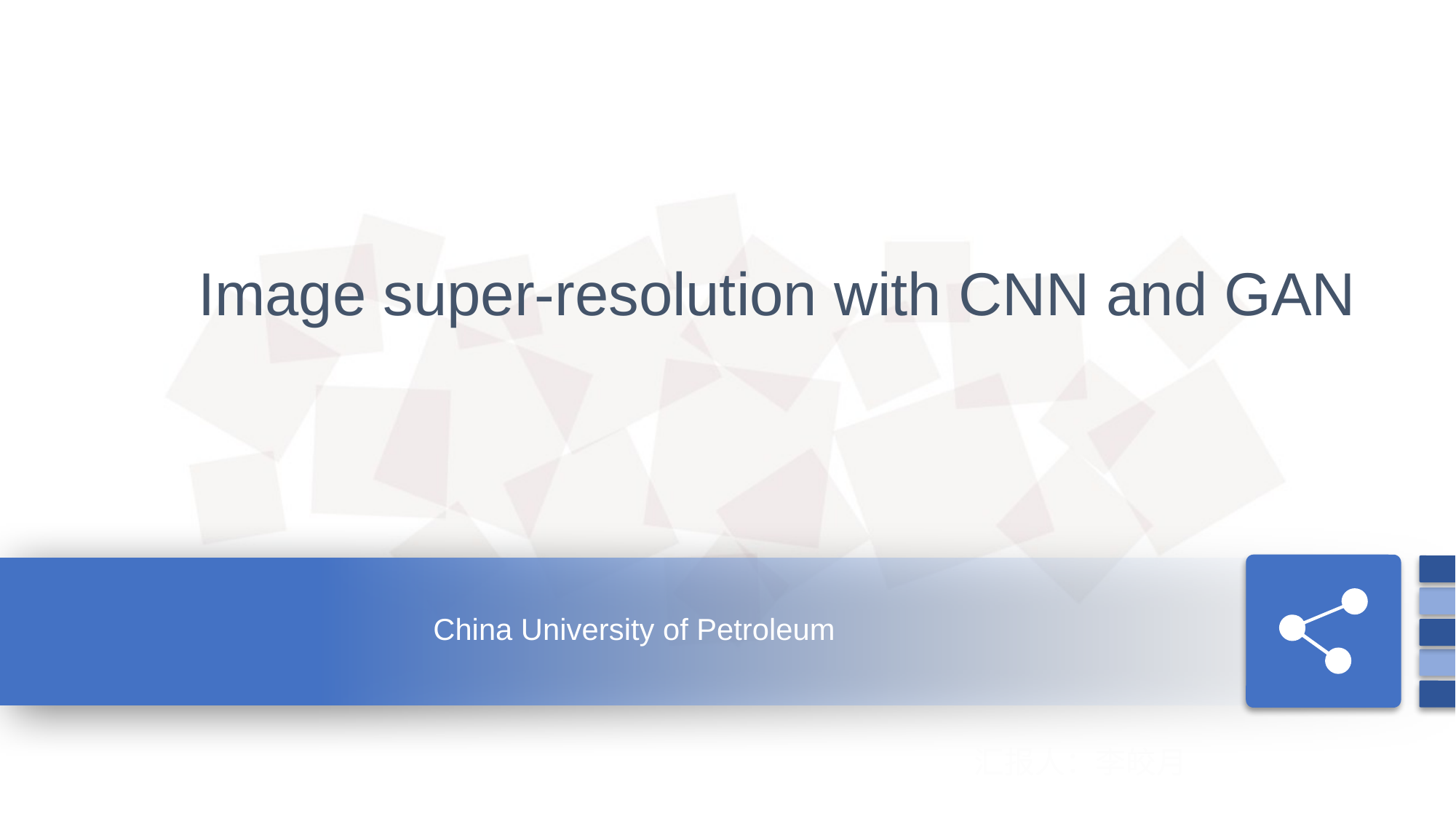

Image super-resolution with CNN and GAN

China University of Petroleum

汇报人：李皎月